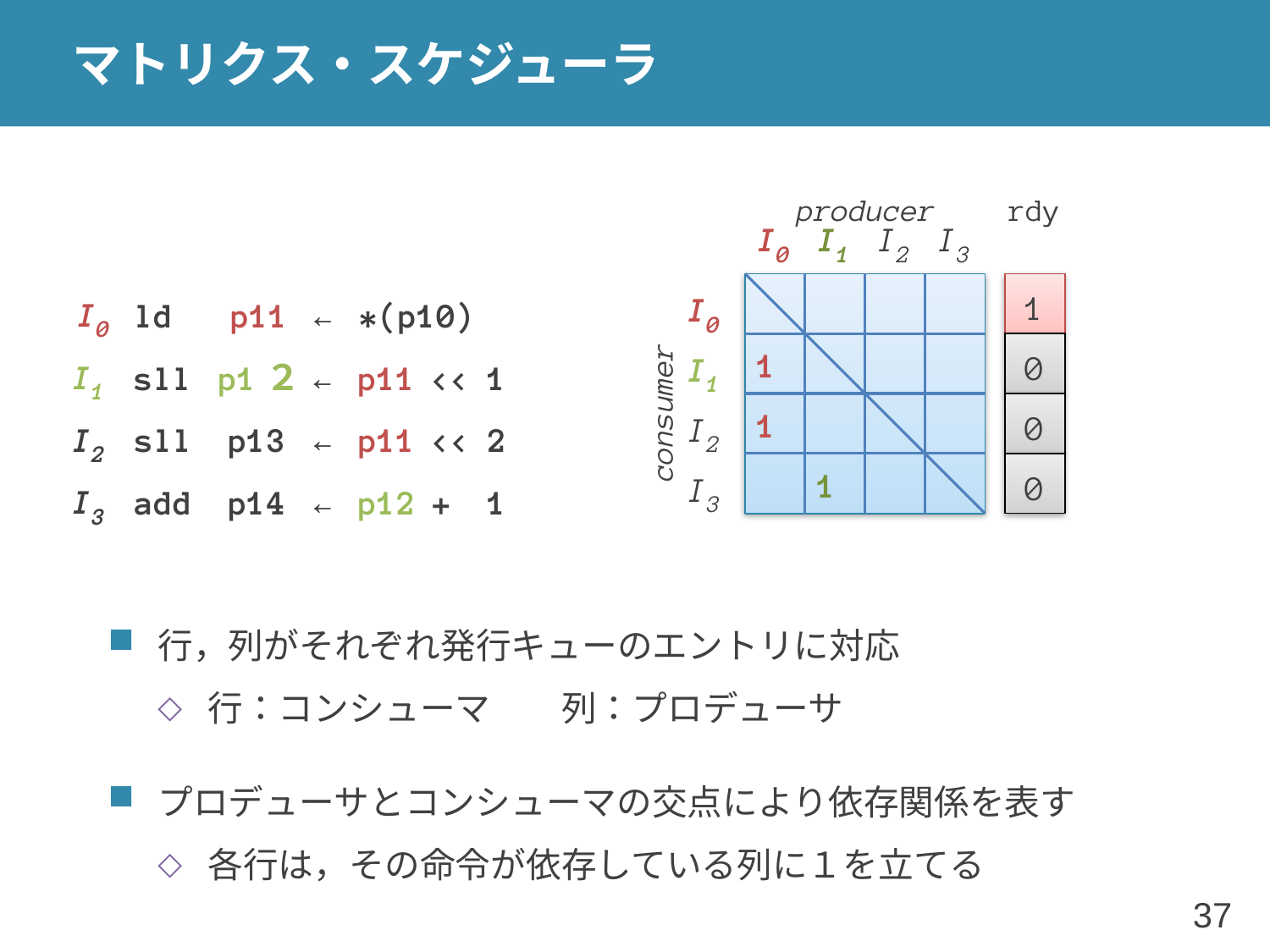

# マトリクス・スケジューラ
rdy
producer
I0
I1
I2
I3

1
I0
I0
ld
p11
←
*(p10)
1
0
I1
sll
←
<< 1
p11
I1
p1２
consumer
1
0
I2
sll
p13
p11
<< 2
←
I2
1
0
I3
+
1
←
p14
p12
I3
add
行，列がそれぞれ発行キューのエントリに対応
行：コンシューマ　　列：プロデューサ
プロデューサとコンシューマの交点により依存関係を表す
各行は，その命令が依存している列に１を立てる
37